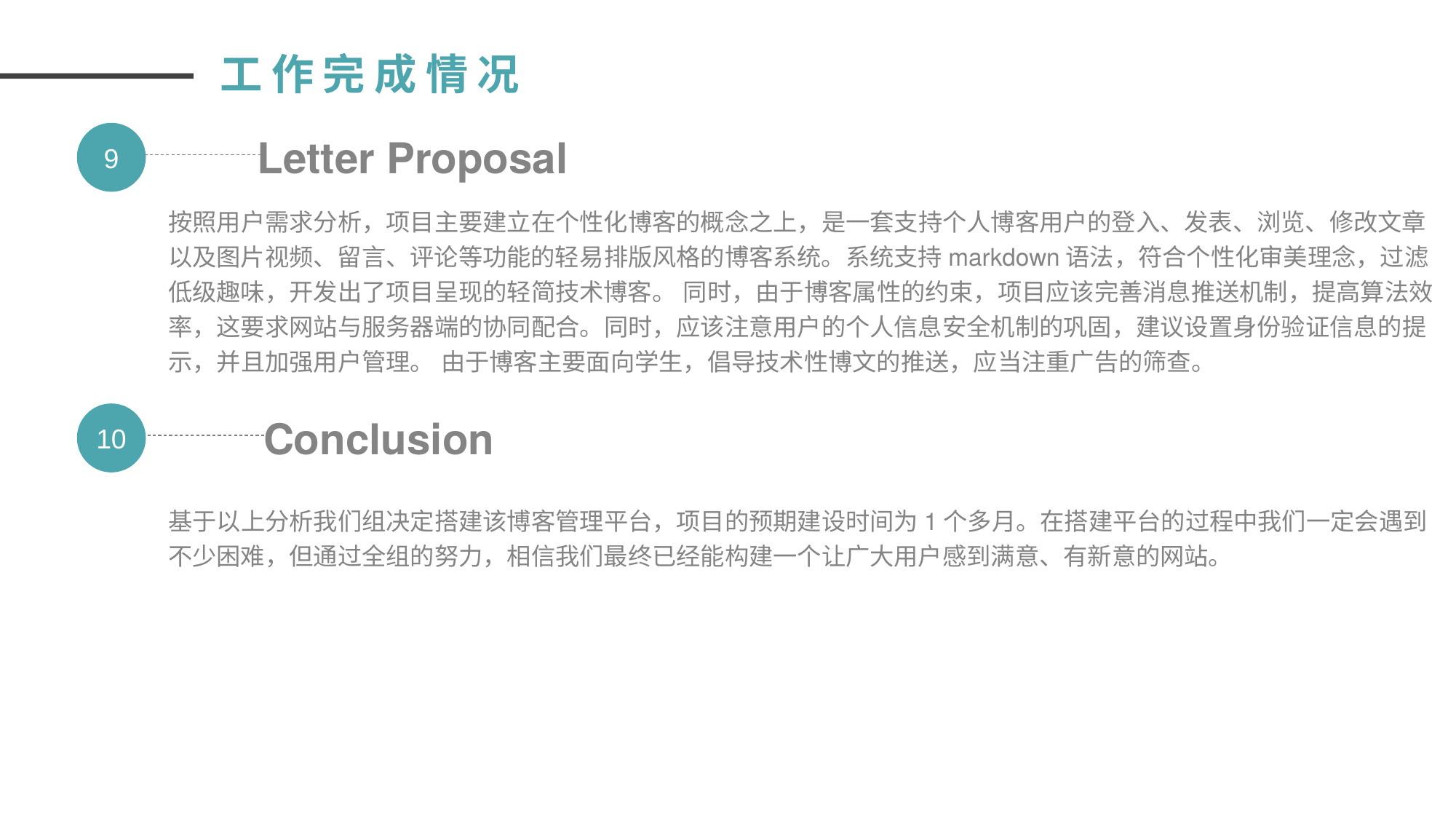

工作完成情况

9
Letter Proposal

按照用户需求分析，项目主要建立在个性化博客的概念之上，是一套支持个人博客用户的登入、发表、浏览、修改文章以及图片视频、留言、评论等功能的轻易排版风格的博客系统。系统支持markdown语法，符合个性化审美理念，过滤低级趣味，开发出了项目呈现的轻简技术博客。 同时，由于博客属性的约束，项目应该完善消息推送机制，提高算法效率，这要求网站与服务器端的协同配合。同时，应该注意用户的个人信息安全机制的巩固，建议设置身份验证信息的提示，并且加强用户管理。 由于博客主要面向学生，倡导技术性博文的推送，应当注重广告的筛查。

10
Conclusion

基于以上分析我们组决定搭建该博客管理平台，项目的预期建设时间为1个多月。在搭建平台的过程中我们一定会遇到不少困难，但通过全组的努力，相信我们最终已经能构建一个让广大用户感到满意、有新意的网站。